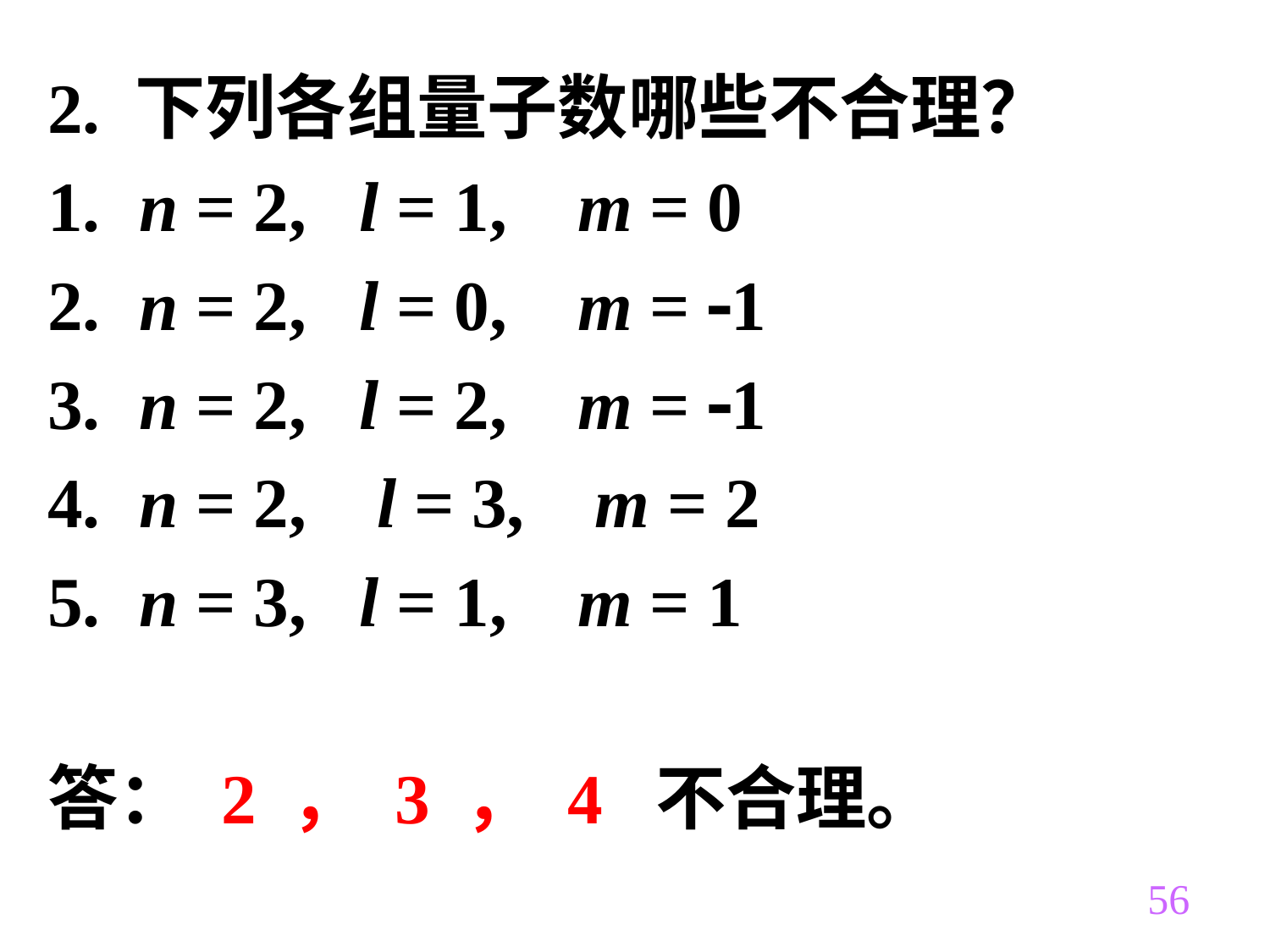

2. 下列各组量子数哪些不合理？
 n = 2,   l = 1,    m = 0
 n = 2,   l = 0,    m = −1
 n = 2,   l = 2,    m = −1
 n = 2,    l = 3,    m = 2
 n = 3,   l = 1,    m = 1

答： 2 ， 3 ， 4  不合理。